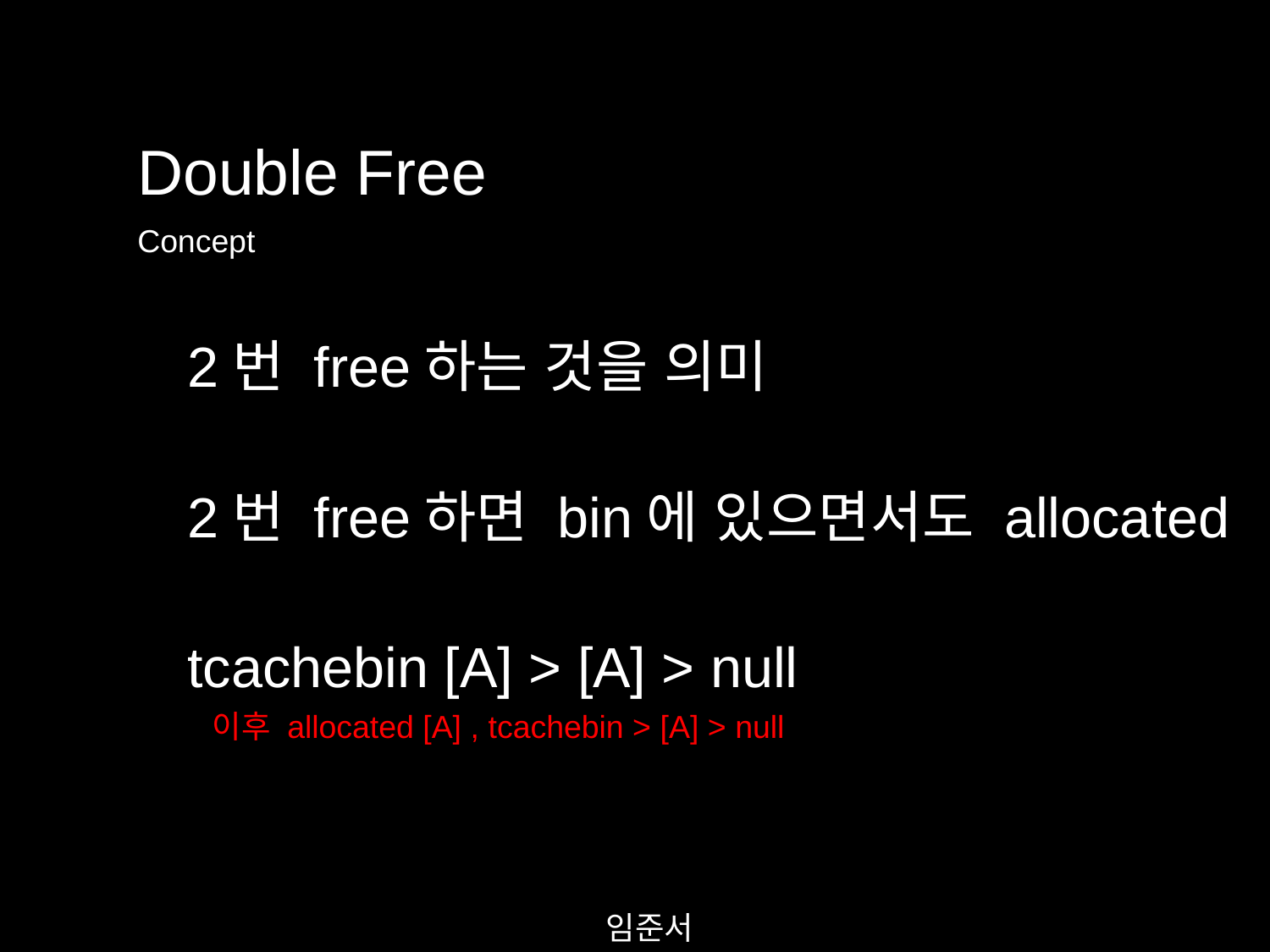

Double Free
Concept
2번 free하는 것을 의미
2번 free하면 bin에 있으면서도 allocated
tcachebin [A] > [A] > null
이후 allocated [A] , tcachebin > [A] > null

임준서